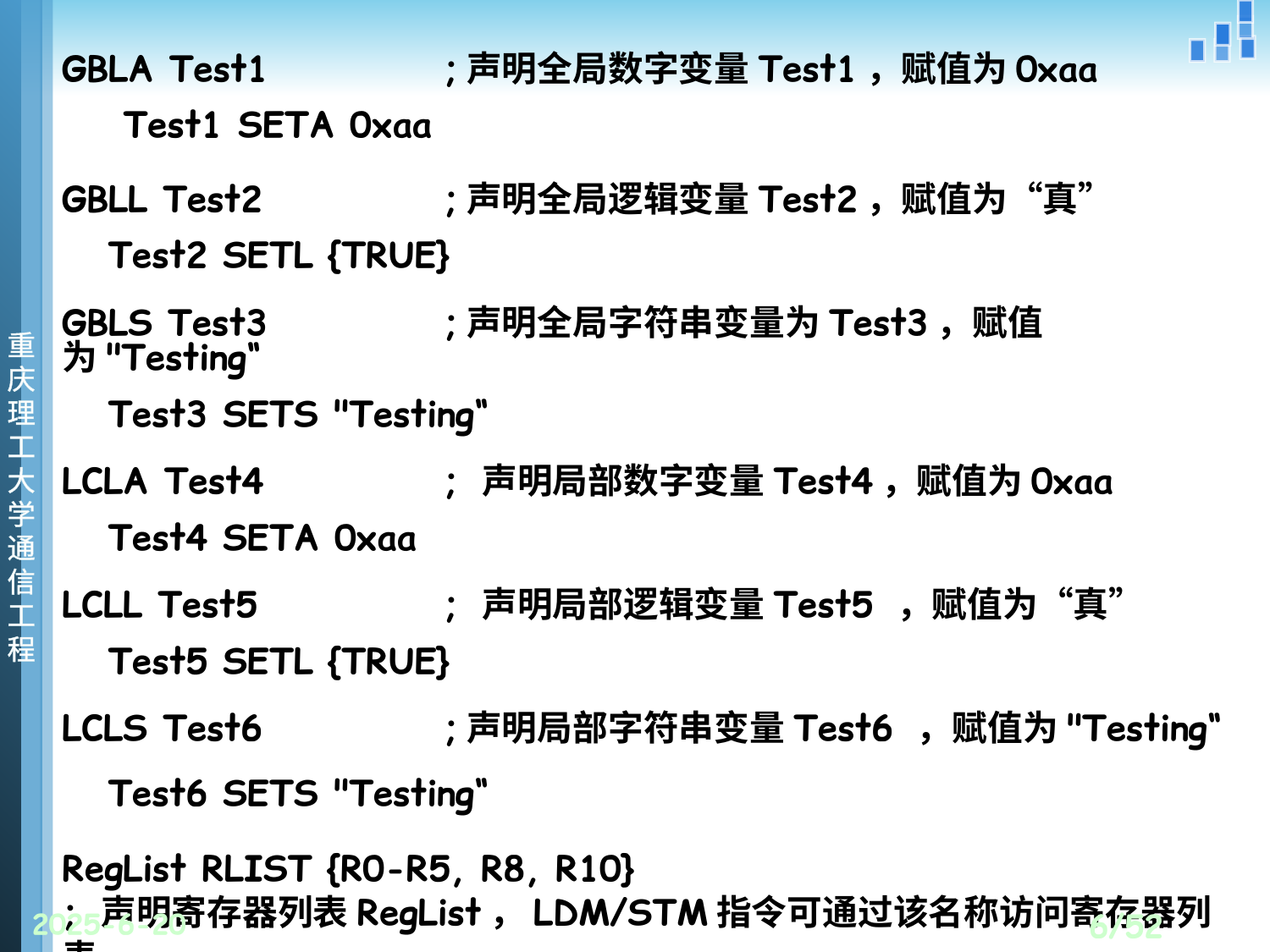

GBLA Test1		;声明全局数字变量Test1，赋值为0xaa
    Test1 SETA 0xaa
GBLL Test2		;声明全局逻辑变量Test2，赋值为“真”
   Test2 SETL {TRUE}
GBLS Test3		;声明全局字符串变量为Test3，赋值为"Testing“
   Test3 SETS "Testing“
LCLA Test4		; 声明局部数字变量Test4，赋值为0xaa
   Test4 SETA 0xaa
LCLL Test5		; 声明局部逻辑变量Test5 ，赋值为“真”
   Test5 SETL {TRUE}
LCLS Test6		;声明局部字符串变量Test6 ，赋值为"Testing“
   Test6 SETS "Testing“
RegList RLIST {R0-R5, R8, R10}
; 声明寄存器列表RegList，LDM/STM指令可通过该名称访问寄存器列表
2025-6-20
6/52